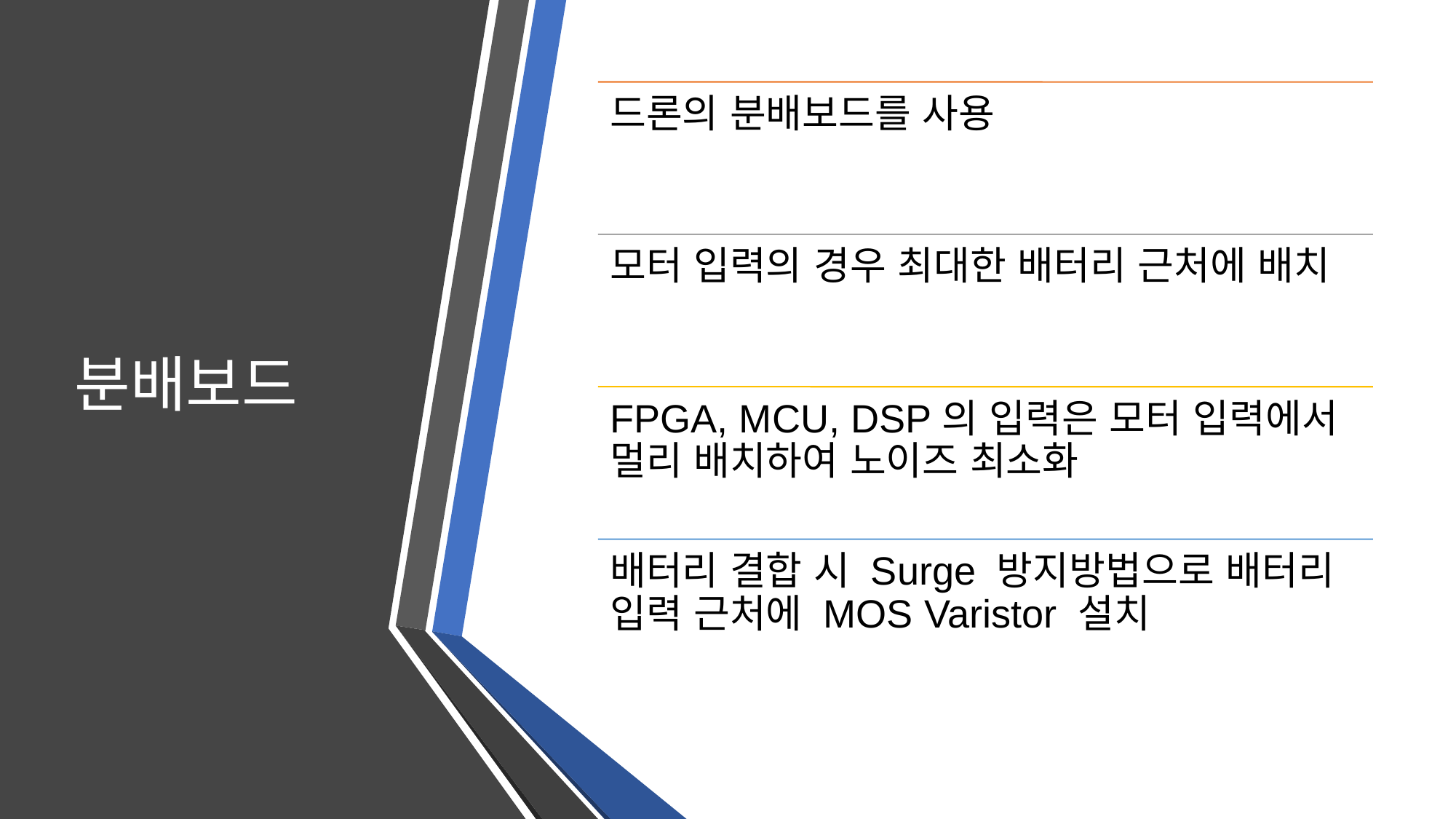

# 분배보드
드론의 분배보드를 사용
모터 입력의 경우 최대한 배터리 근처에 배치
FPGA, MCU, DSP의 입력은 모터 입력에서 멀리 배치하여 노이즈 최소화
배터리 결합 시 Surge 방지방법으로 배터리 입력 근처에 MOS Varistor 설치